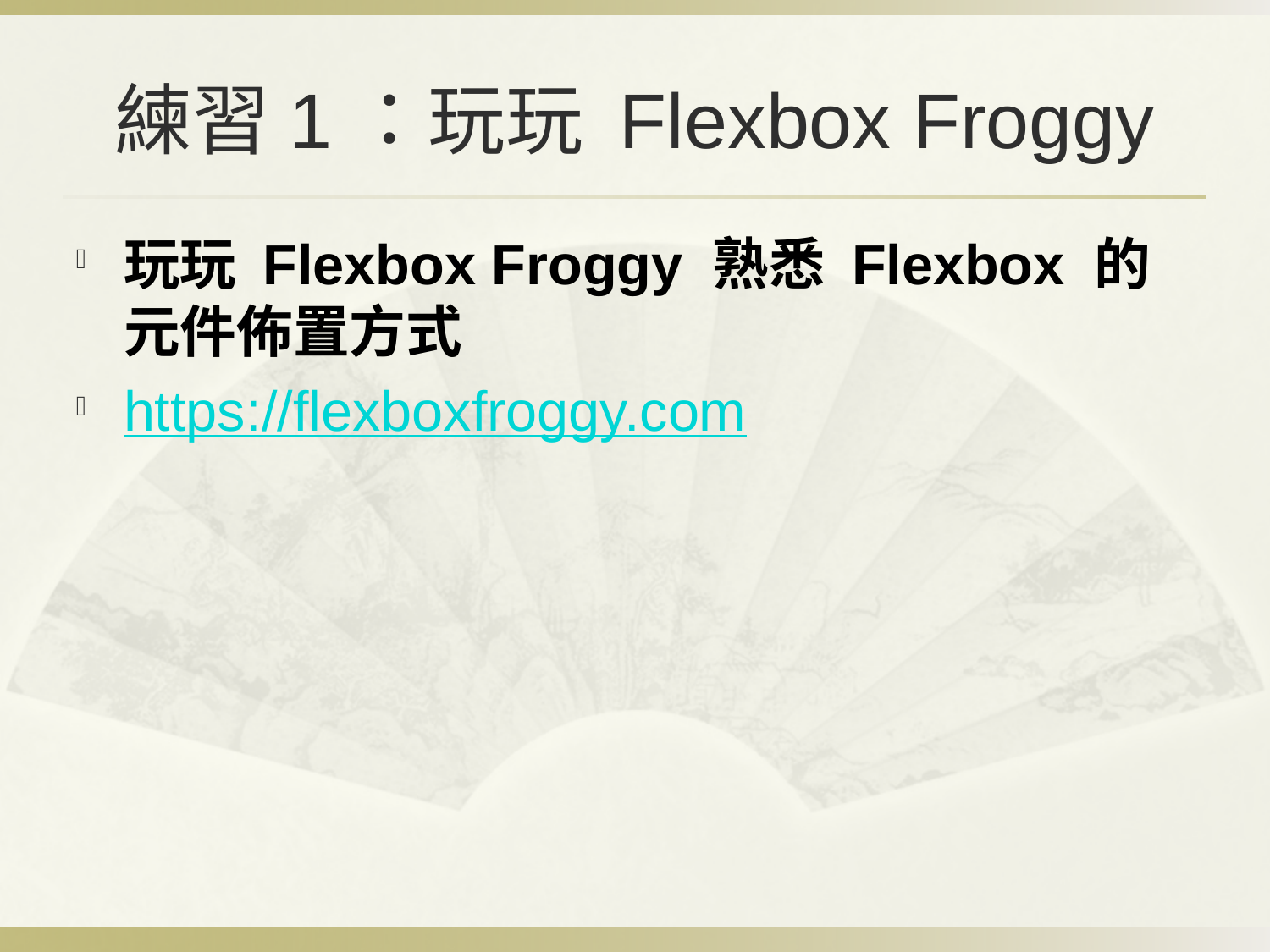

# 練習1：玩玩 Flexbox Froggy
玩玩 Flexbox Froggy 熟悉 Flexbox 的元件佈置方式
https://flexboxfroggy.com